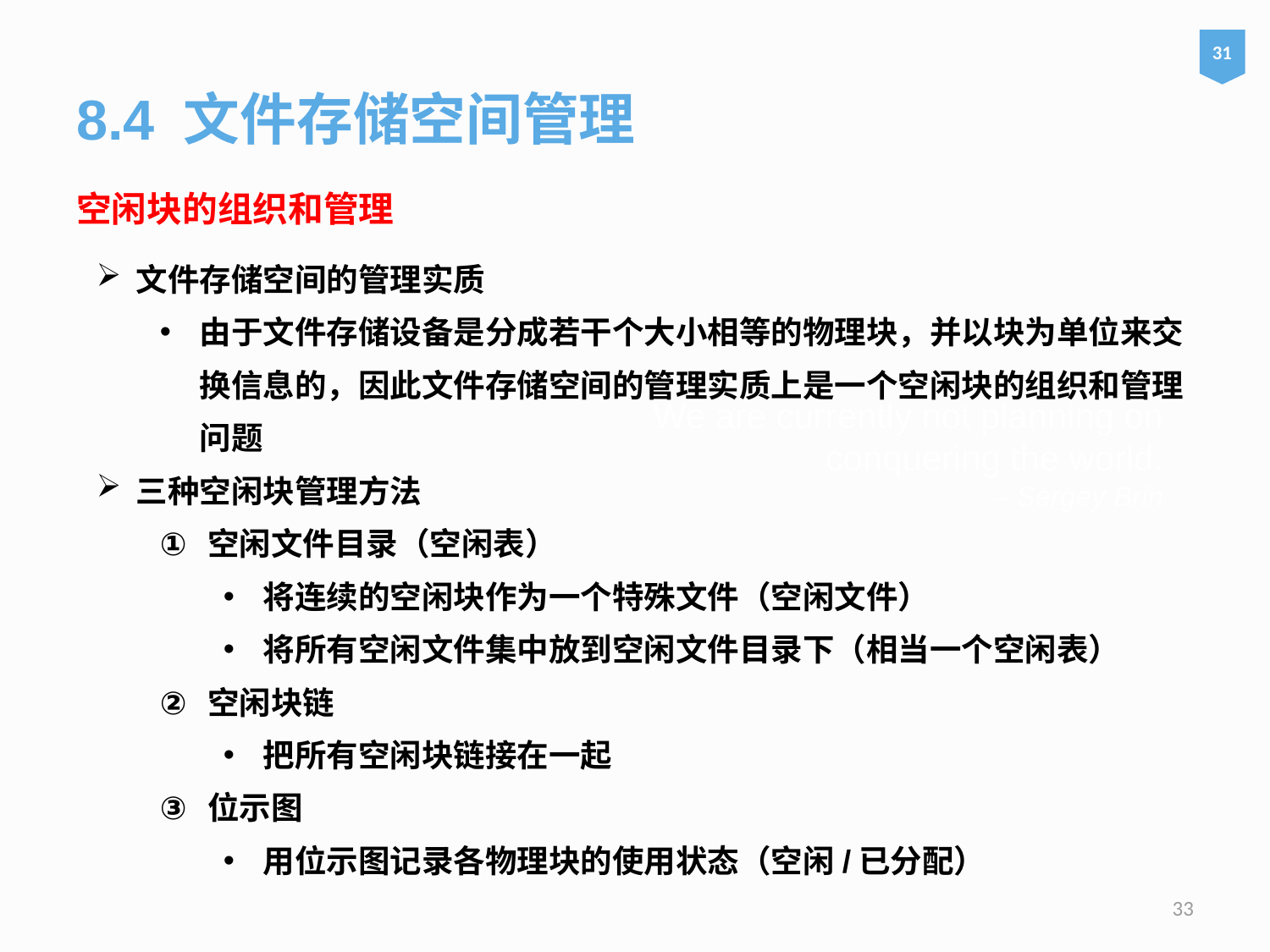

31
8.4 文件存储空间管理
空闲块的组织和管理

文件存储空间的管理实质
由于文件存储设备是分成若干个大小相等的物理块，并以块为单位来交换信息的，因此文件存储空间的管理实质上是一个空闲块的组织和管理问题
三种空闲块管理方法
空闲文件目录（空闲表）
将连续的空闲块作为一个特殊文件（空闲文件）
将所有空闲文件集中放到空闲文件目录下（相当一个空闲表）
空闲块链
把所有空闲块链接在一起
位示图
用位示图记录各物理块的使用状态（空闲/已分配）

# We are currently not planning on conquering the world. – Sergey Brin
33